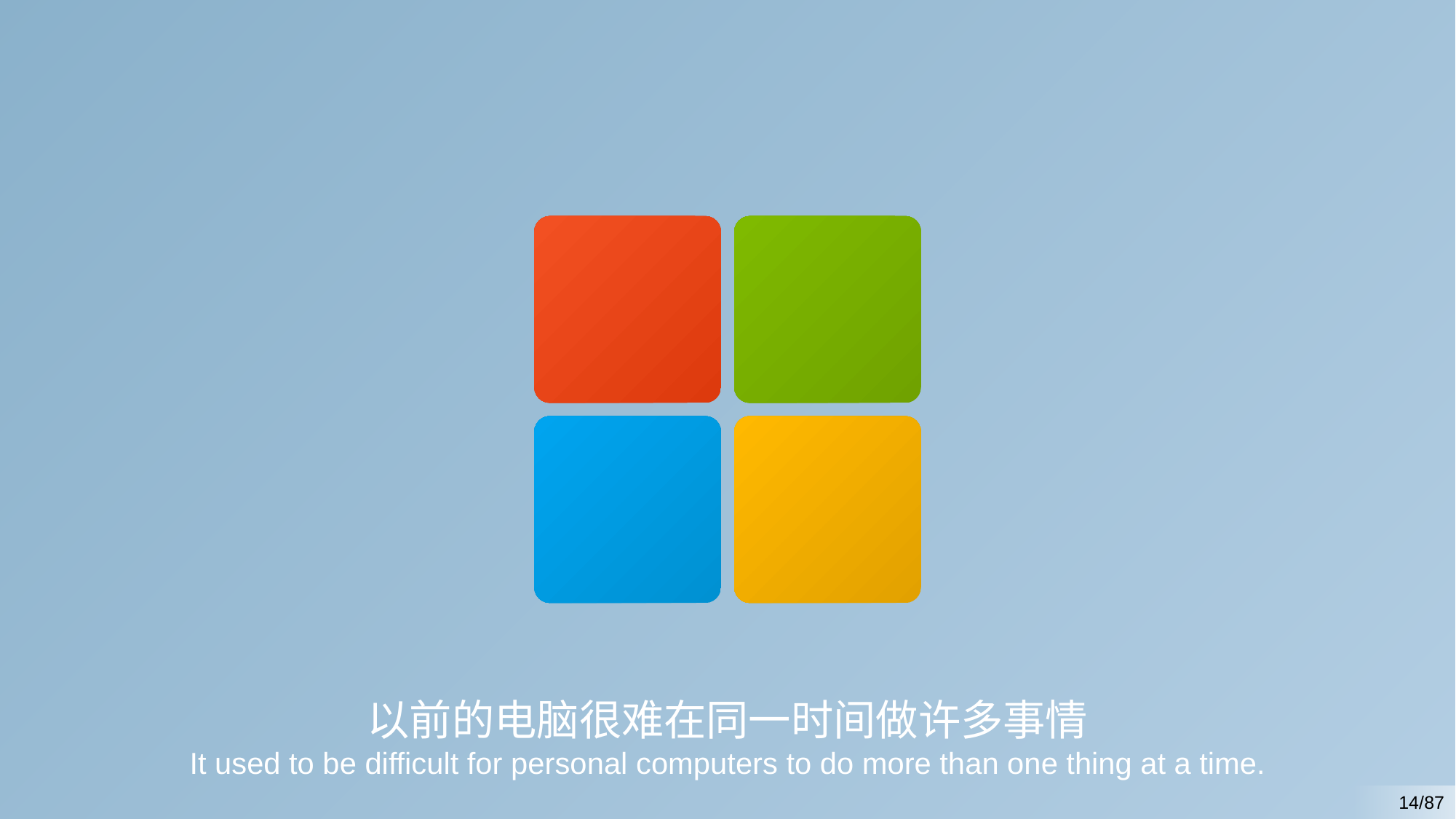

以前的电脑很难在同一时间做许多事情
It used to be difficult for personal computers to do more than one thing at a time.